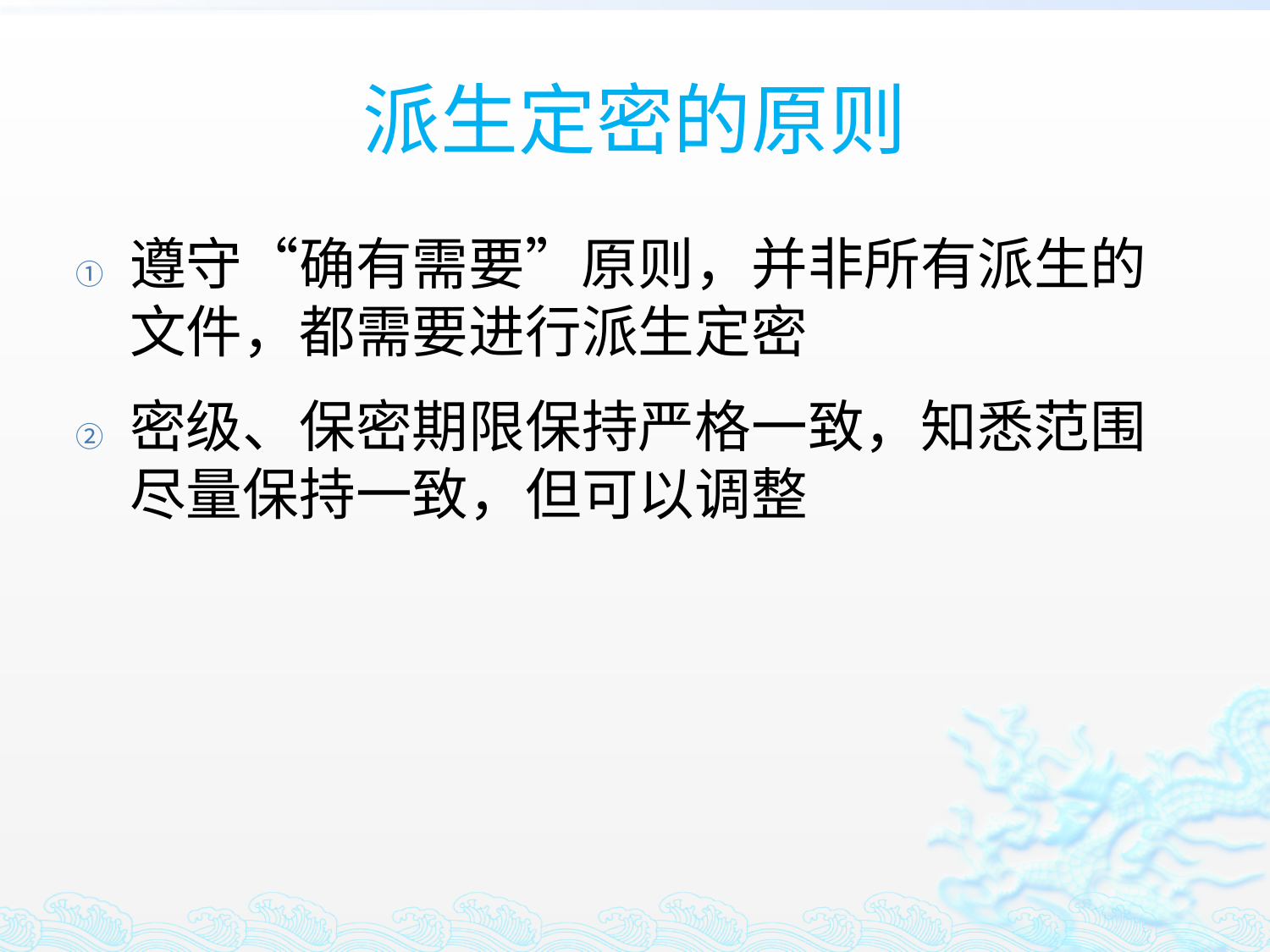

派生定密的原则
遵守“确有需要”原则，并非所有派生的文件，都需要进行派生定密
密级、保密期限保持严格一致，知悉范围尽量保持一致，但可以调整